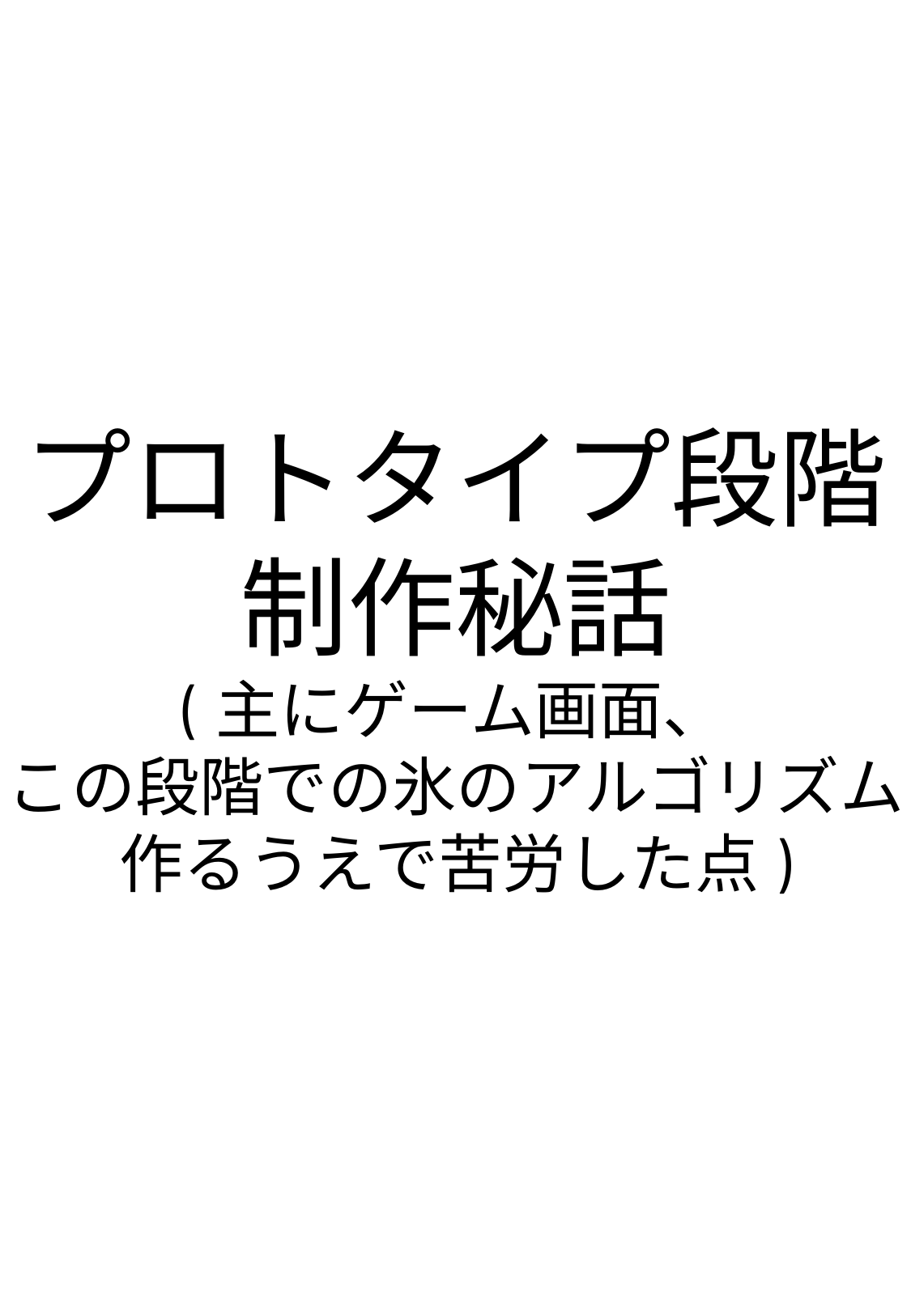

プロトタイプ段階
制作秘話
(主にゲーム画面、
この段階での氷のアルゴリズム
作るうえで苦労した点)